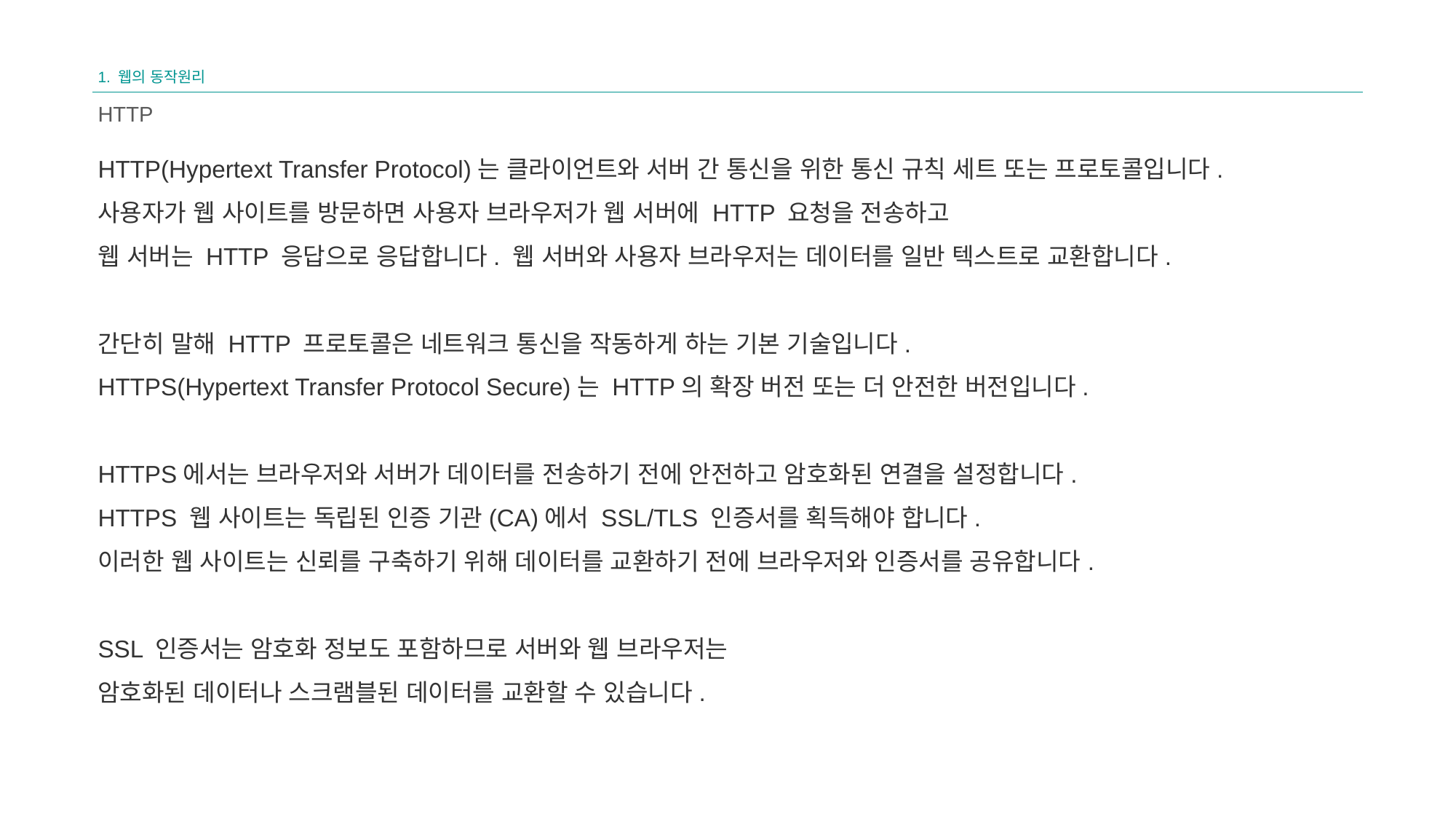

1. 웹의 동작원리
HTTP
HTTP(Hypertext Transfer Protocol)는 클라이언트와 서버 간 통신을 위한 통신 규칙 세트 또는 프로토콜입니다.
사용자가 웹 사이트를 방문하면 사용자 브라우저가 웹 서버에 HTTP 요청을 전송하고
웹 서버는 HTTP 응답으로 응답합니다. 웹 서버와 사용자 브라우저는 데이터를 일반 텍스트로 교환합니다.

간단히 말해 HTTP 프로토콜은 네트워크 통신을 작동하게 하는 기본 기술입니다.
HTTPS(Hypertext Transfer Protocol Secure)는 HTTP의 확장 버전 또는 더 안전한 버전입니다.

HTTPS에서는 브라우저와 서버가 데이터를 전송하기 전에 안전하고 암호화된 연결을 설정합니다.
HTTPS 웹 사이트는 독립된 인증 기관(CA)에서 SSL/TLS 인증서를 획득해야 합니다.
이러한 웹 사이트는 신뢰를 구축하기 위해 데이터를 교환하기 전에 브라우저와 인증서를 공유합니다.

SSL 인증서는 암호화 정보도 포함하므로 서버와 웹 브라우저는
암호화된 데이터나 스크램블된 데이터를 교환할 수 있습니다.